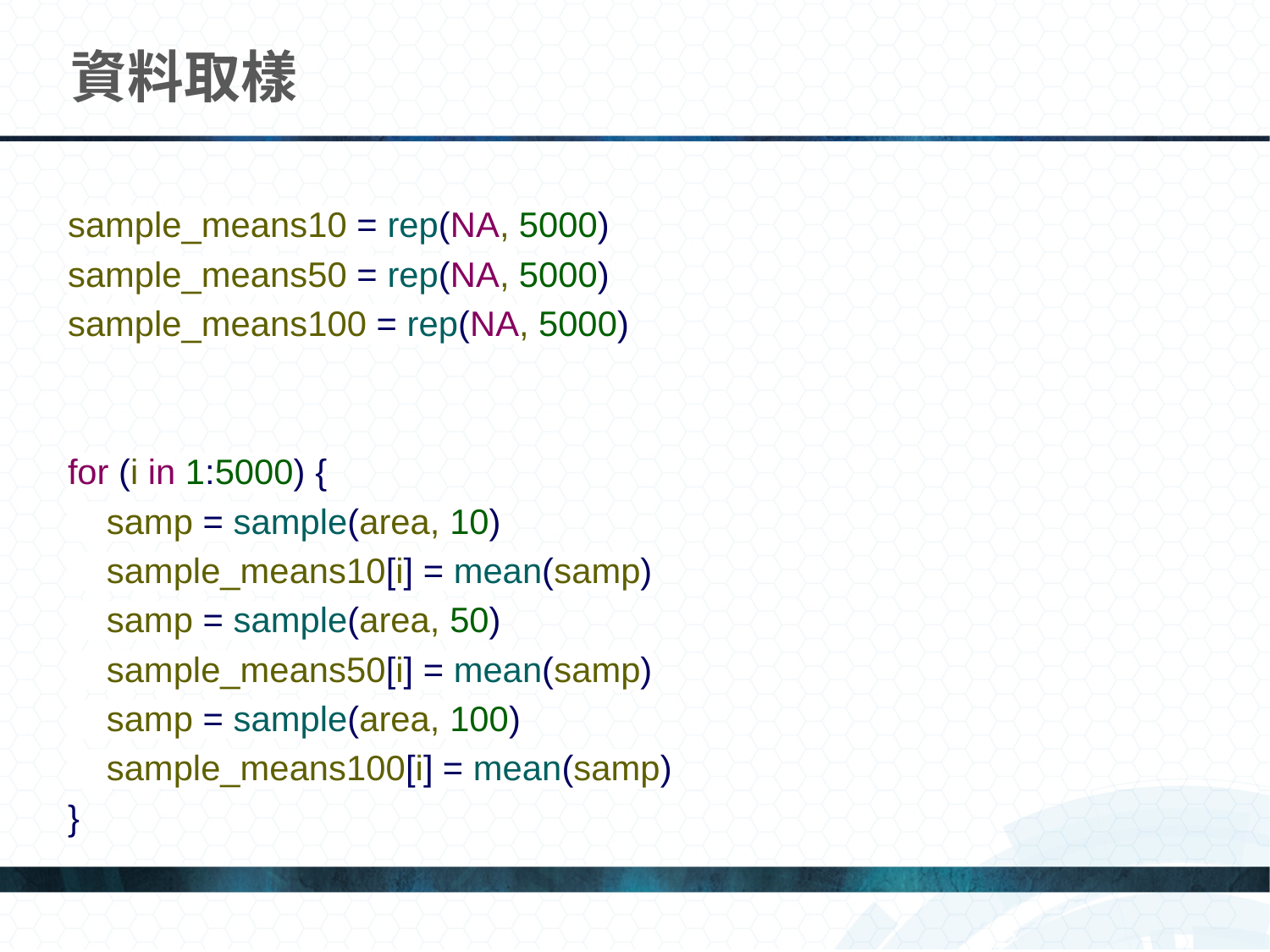

# 資料取樣
sample_means10 = rep(NA, 5000)
sample_means50 = rep(NA, 5000)
sample_means100 = rep(NA, 5000)

for (i in 1:5000) {
    samp = sample(area, 10)
    sample_means10[i] = mean(samp)
    samp = sample(area, 50)
    sample_means50[i] = mean(samp)
    samp = sample(area, 100)
    sample_means100[i] = mean(samp)
}